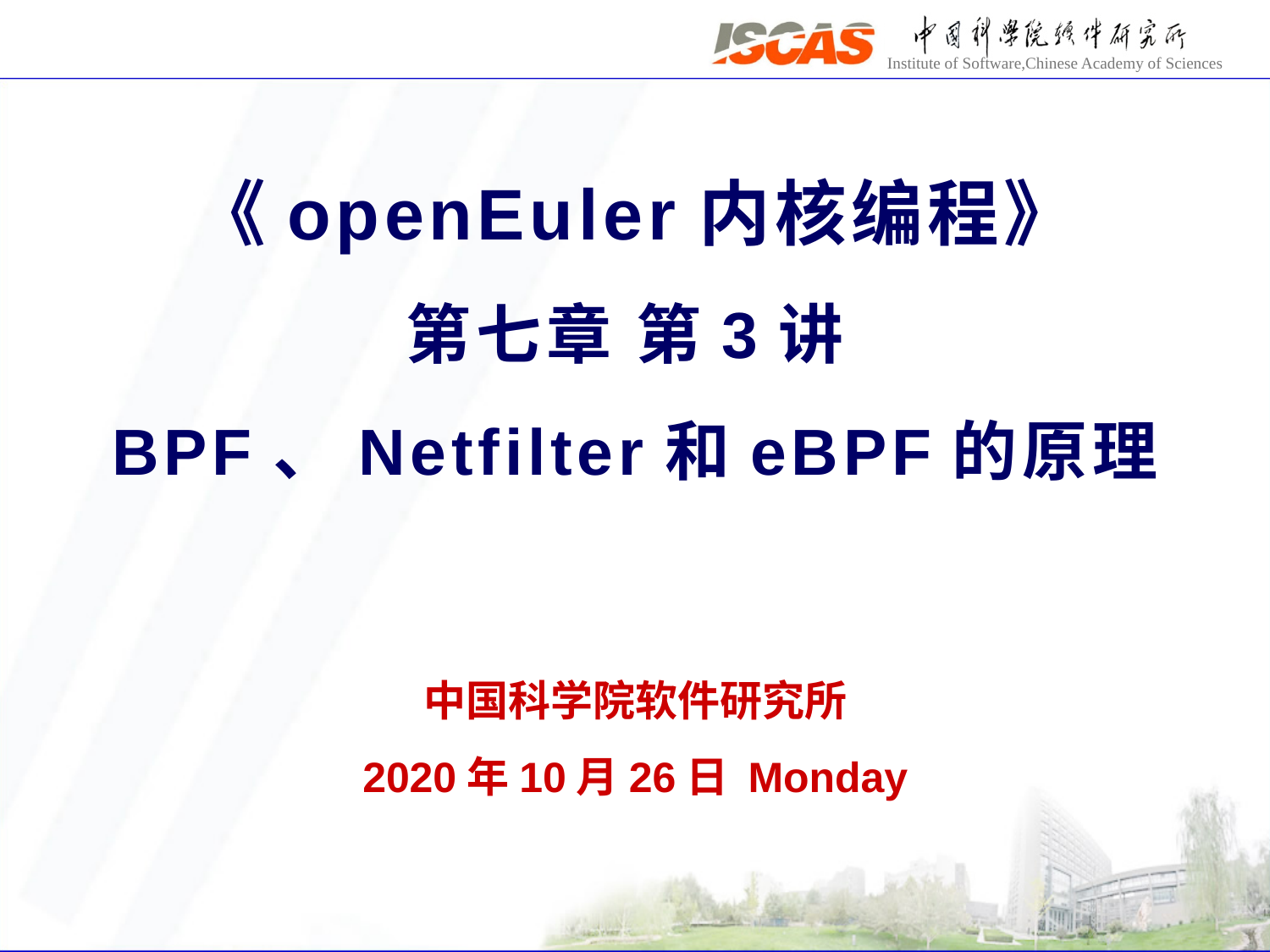

《openEuler内核编程》
第七章 第3讲
BPF、Netfilter和eBPF的原理
中国科学院软件研究所
2020年10月26日 Monday